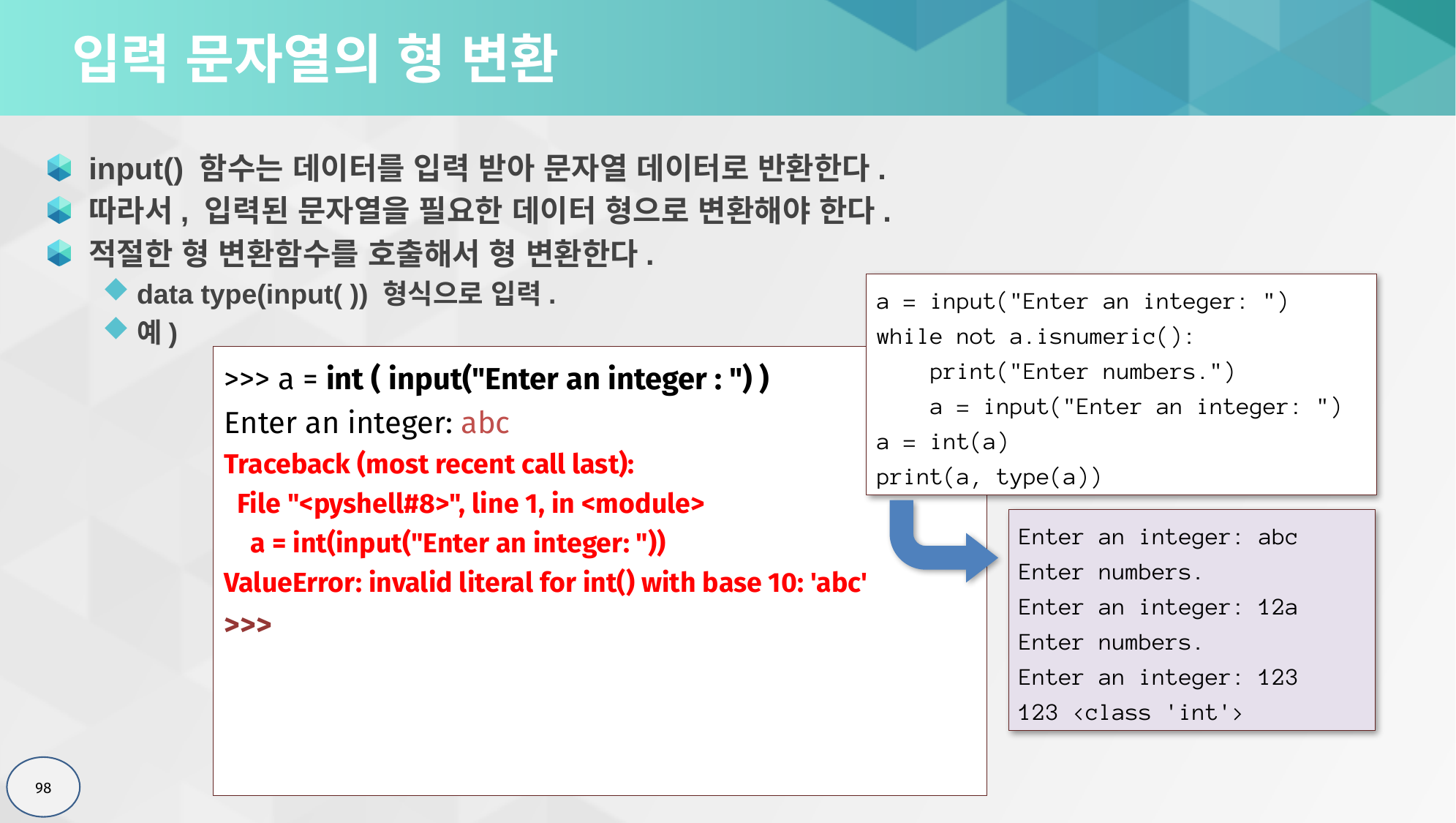

# 입력 문자열의 형 변환
input() 함수는 데이터를 입력 받아 문자열 데이터로 반환한다.
따라서, 입력된 문자열을 필요한 데이터 형으로 변환해야 한다.
적절한 형 변환함수를 호출해서 형 변환한다.
data type(input( )) 형식으로 입력.
예)

a = input("Enter an integer: ")
while not a.isnumeric():
    print("Enter numbers.")
    a = input("Enter an integer: ")
a = int(a)
print(a, type(a))

Enter an integer: abc
Enter numbers.
Enter an integer: 12a
Enter numbers.
Enter an integer: 123
123 <class 'int'>
>>> a = int ( input("Enter an integer : ") )
Enter an integer : 123   # 정수 형태의 문자열 반환
>>> b = float( input("Enter a float : ") )
Enter a float : 3.14       # 실수 형태의 문자열 반환
>>> c = input("Enter a string : ")
Enter a string : Hello
>>> print(a, b, c)
123 3.14 Hello
>>> print(type(a), type(b), type(c))
<class 'int'> <class 'float'> <class 'str'>
>>> a = int ( input("Enter an integer : ") )
Enter an integer: abc
Traceback (most recent call last):
  File "<pyshell#8>", line 1, in <module>
    a = int(input("Enter an integer: "))
ValueError: invalid literal for int() with base 10: 'abc'
>>>